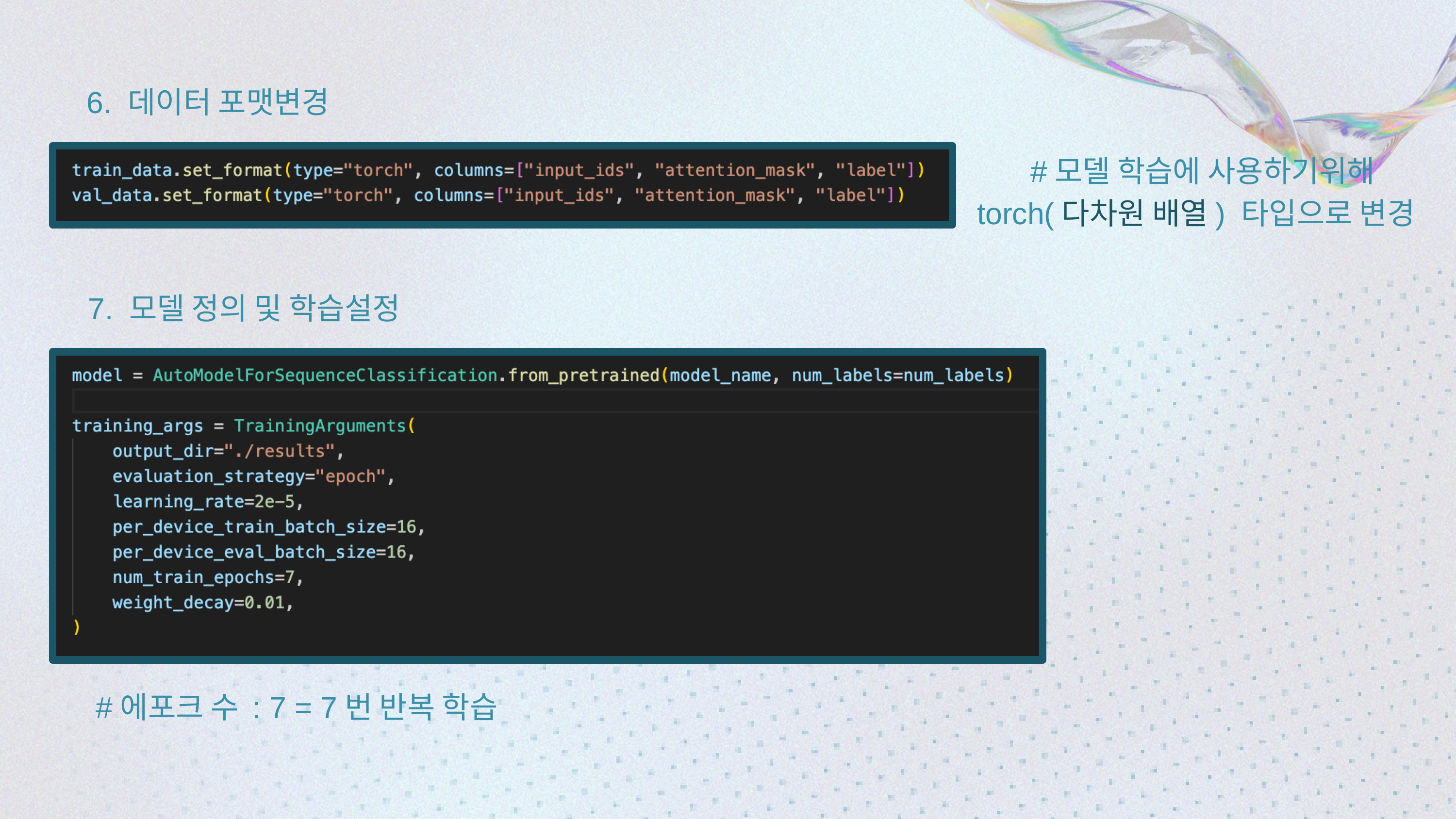

6. 데이터 포맷변경
#모델 학습에 사용하기위해
torch(다차원 배열) 타입으로 변경

7. 모델 정의 및 학습설정

#에포크 수 : 7 = 7번 반복 학습